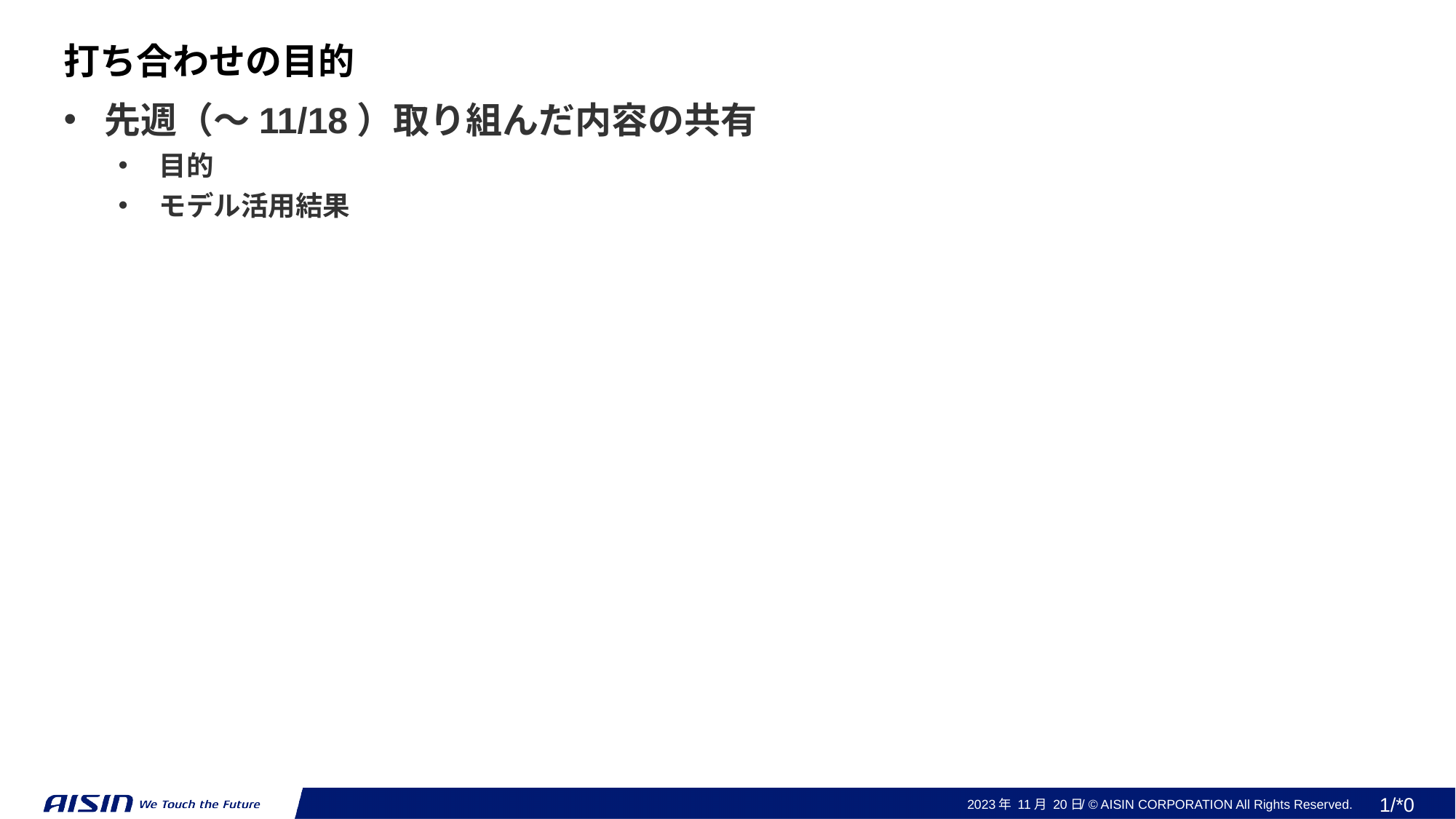

打ち合わせの目的
先週（〜11/18）取り組んだ内容の共有
目的
モデル活用結果
2023年 11月 20日